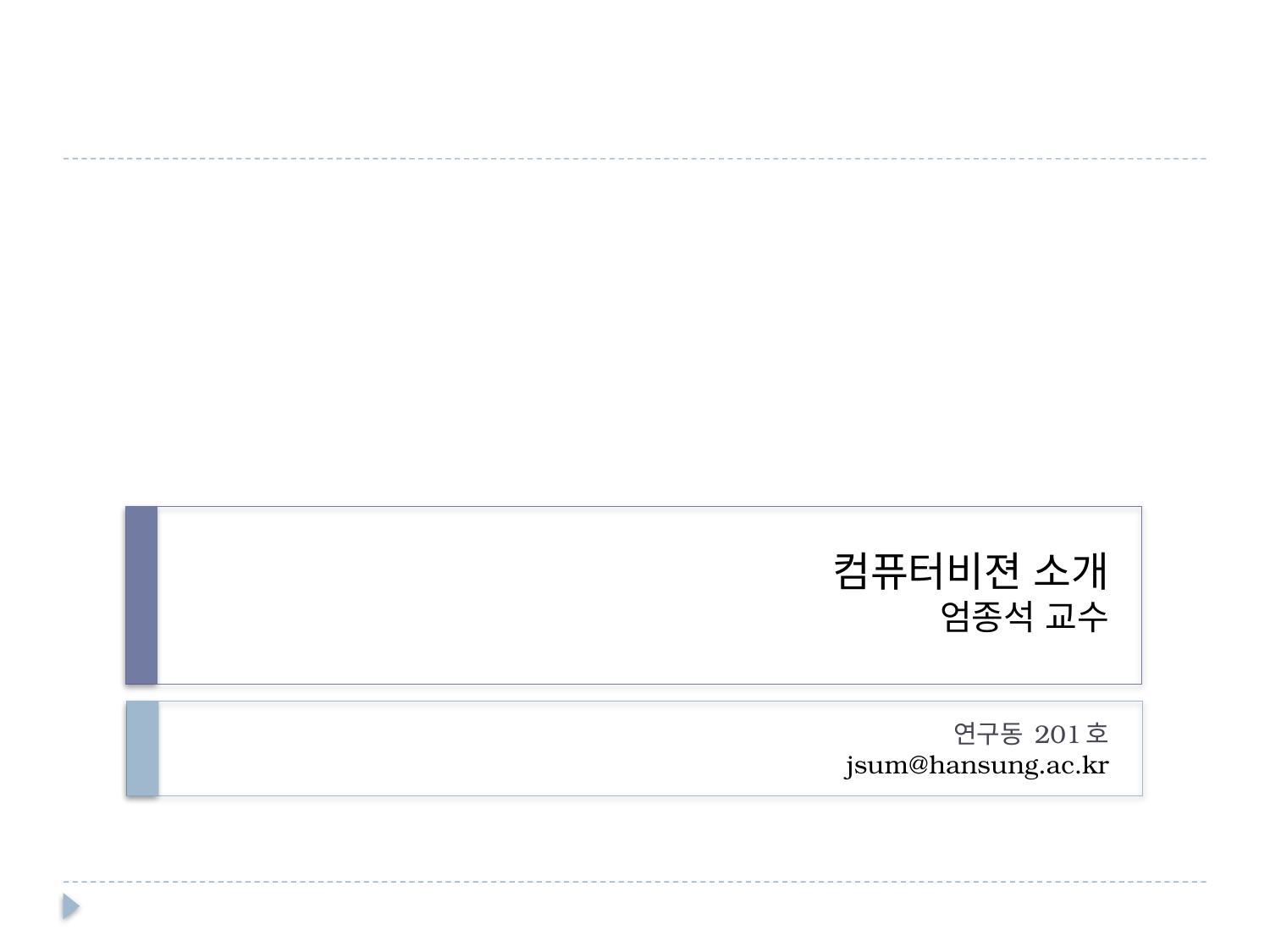

# 컴퓨터비젼 소개 엄종석 교수
연구동 201호
jsum@hansung.ac.kr